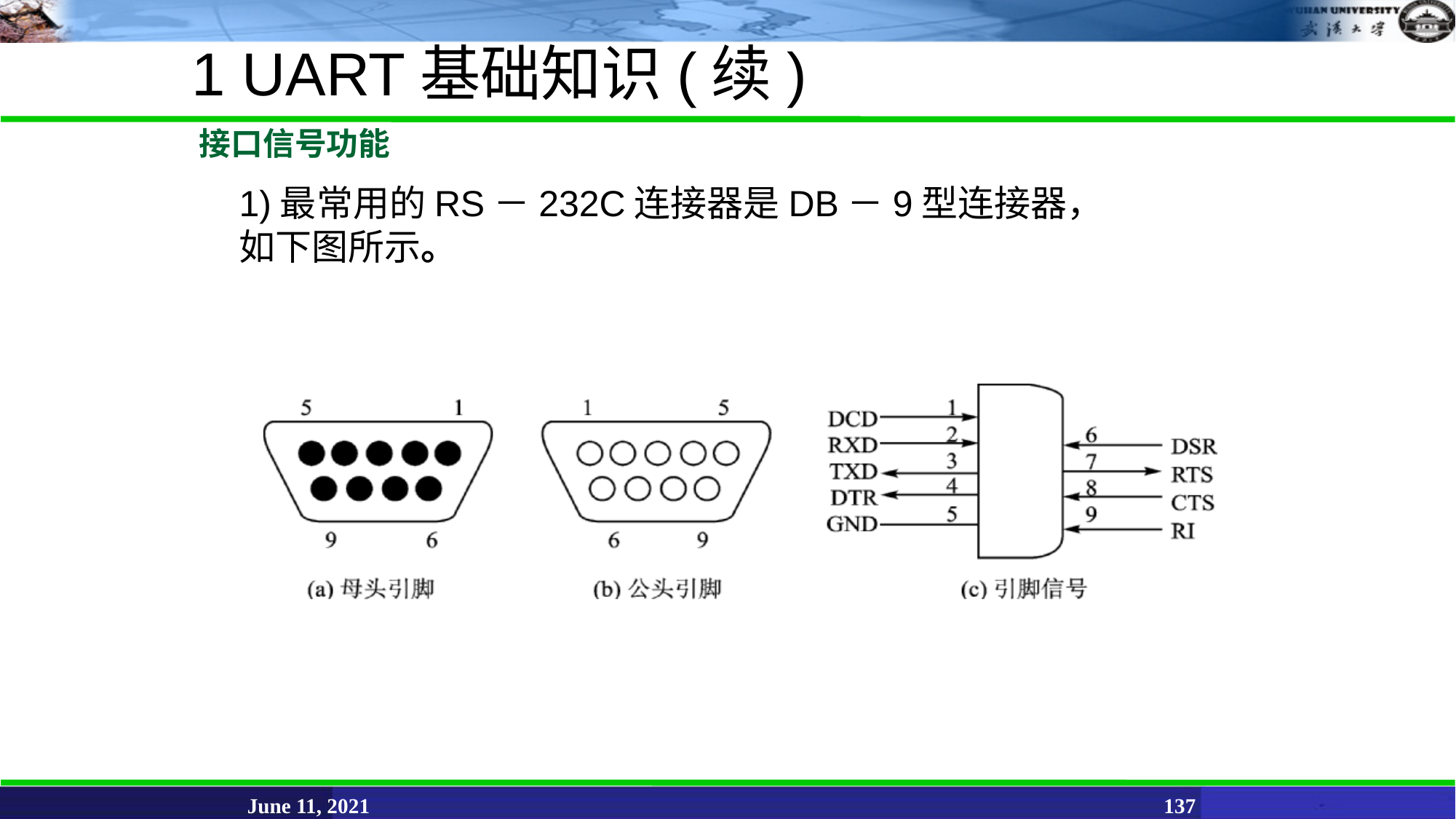

1 UART基础知识(续)
# 接口信号功能
1)最常用的RS－232C连接器是DB－9型连接器，如下图所示。

June 11, 2021

137